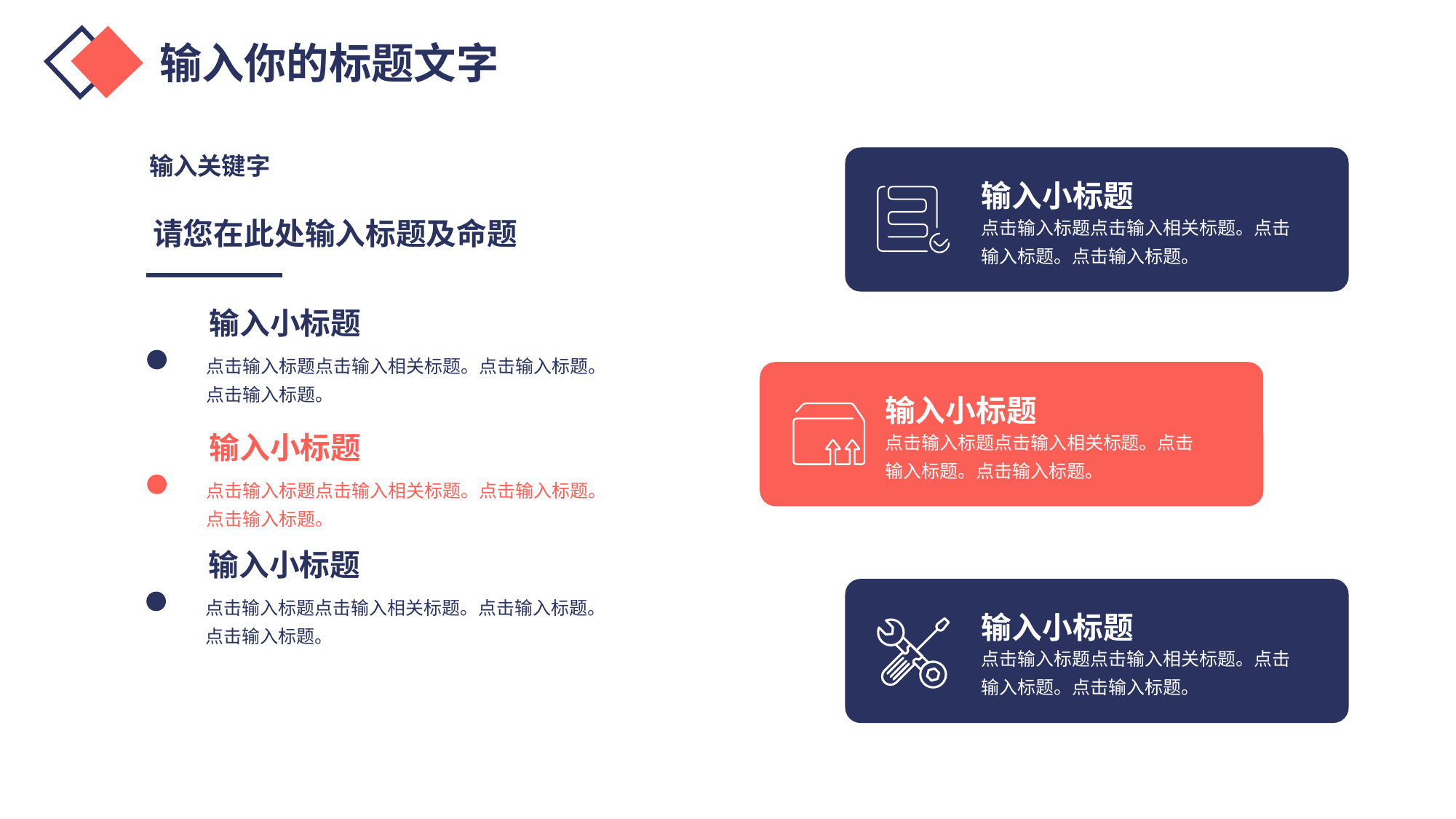

输入你的标题文字

输入关键字

输入小标题
点击输入标题点击输入相关标题。点击输入标题。点击输入标题。

请您在此处输入标题及命题

输入小标题
点击输入标题点击输入相关标题。点击输入标题。点击输入标题。

输入小标题
点击输入标题点击输入相关标题。点击输入标题。点击输入标题。

输入小标题
点击输入标题点击输入相关标题。点击输入标题。点击输入标题。

输入小标题
点击输入标题点击输入相关标题。点击输入标题。点击输入标题。

输入小标题
点击输入标题点击输入相关标题。点击输入标题。点击输入标题。